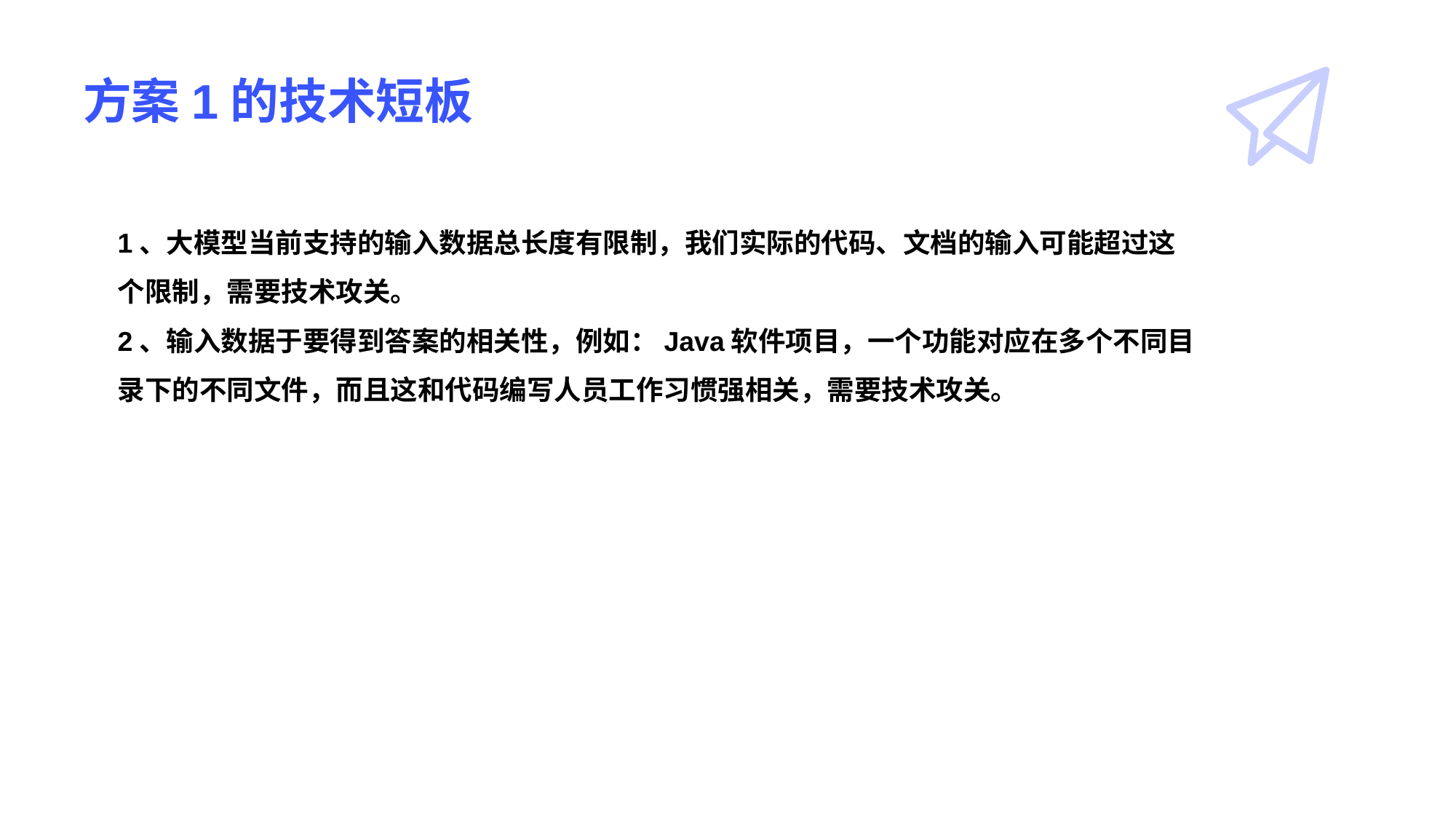

# 方案1的技术短板
1、大模型当前支持的输入数据总长度有限制，我们实际的代码、文档的输入可能超过这个限制，需要技术攻关。
2、输入数据于要得到答案的相关性，例如：Java软件项目，一个功能对应在多个不同目录下的不同文件，而且这和代码编写人员工作习惯强相关，需要技术攻关。